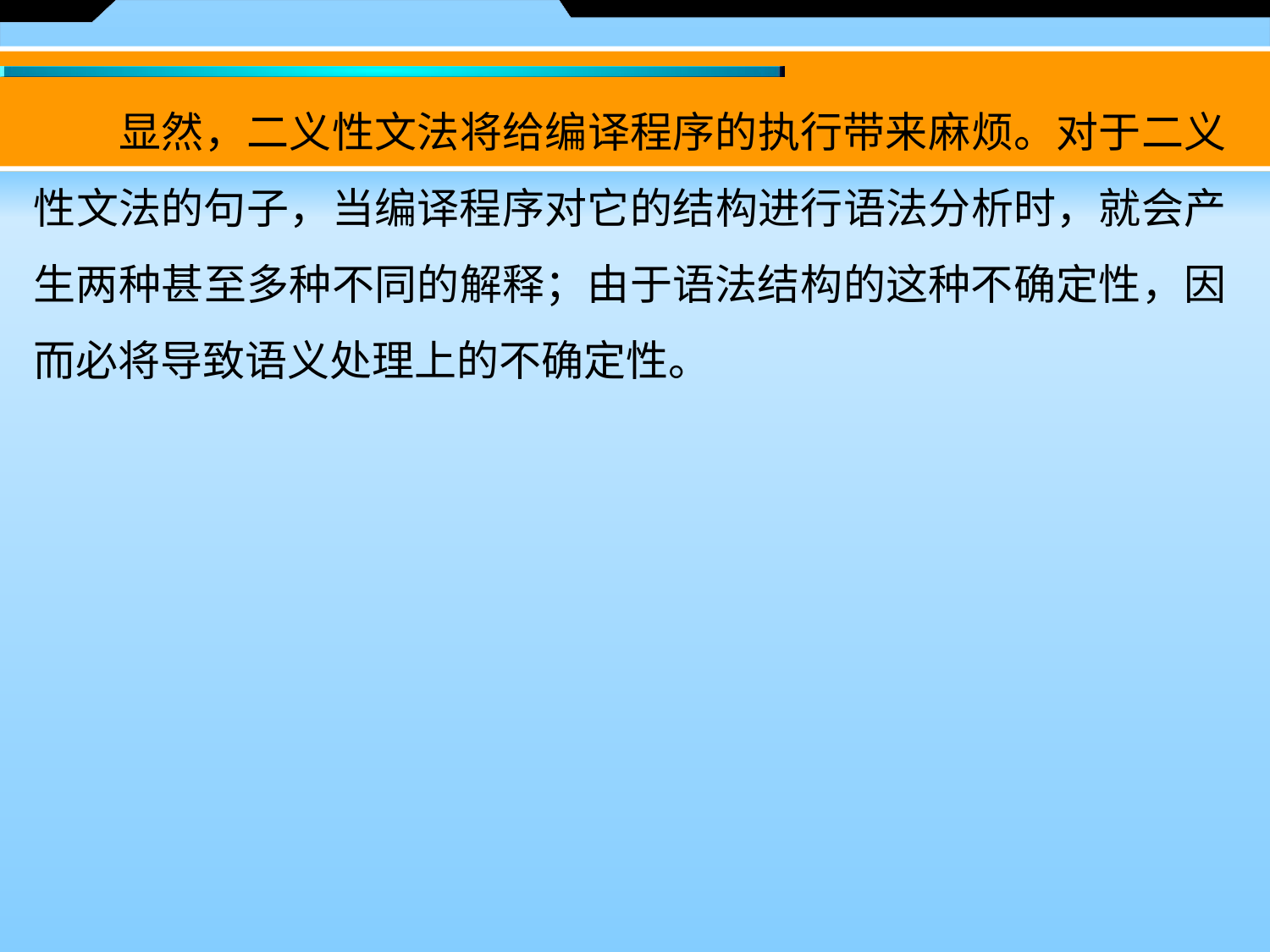

显然，二义性文法将给编译程序的执行带来麻烦。对于二义性文法的句子，当编译程序对它的结构进行语法分析时，就会产生两种甚至多种不同的解释；由于语法结构的这种不确定性，因而必将导致语义处理上的不确定性。